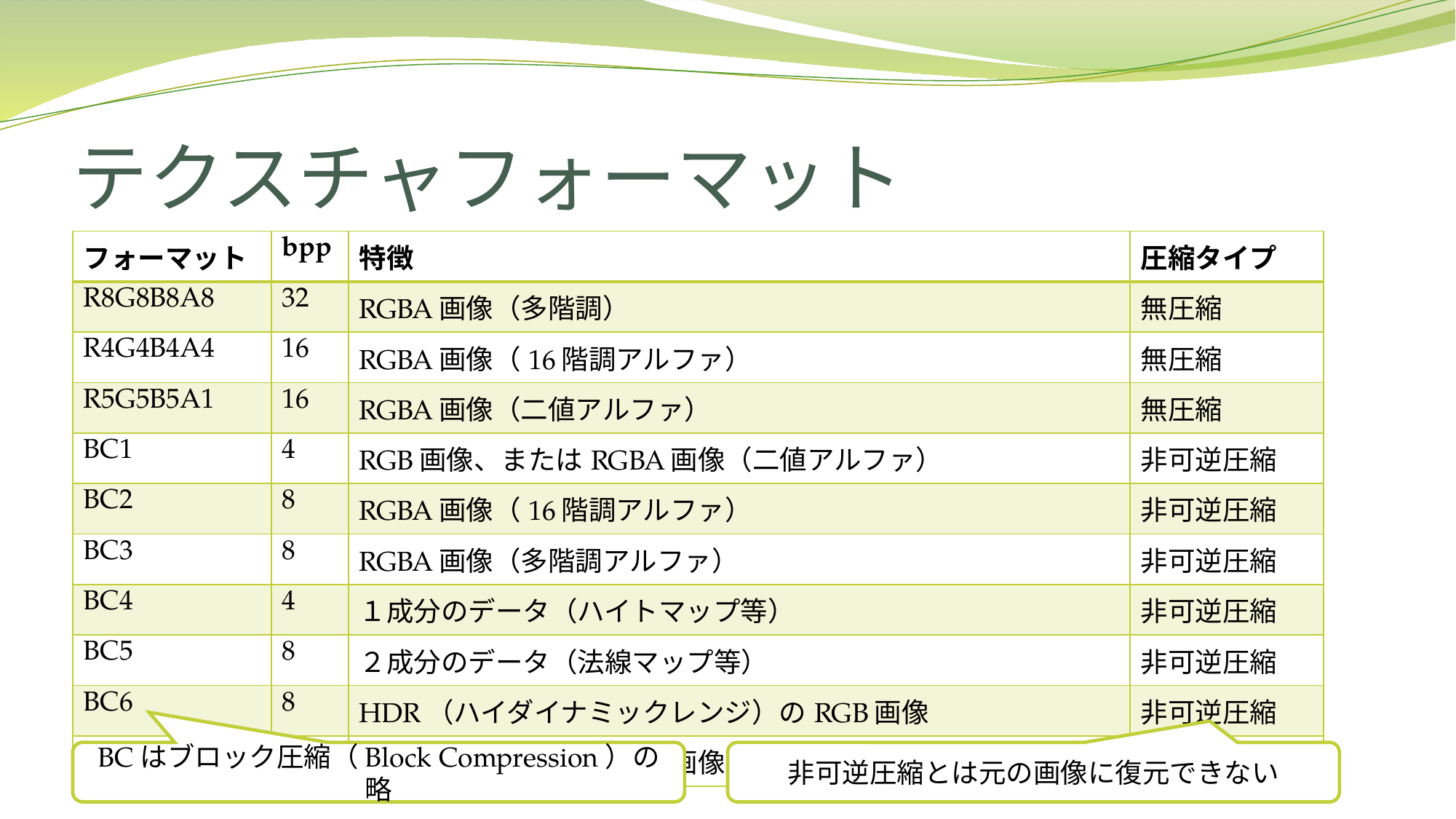

# テクスチャフォーマット
| フォーマット | bpp | 特徴 | 圧縮タイプ |
| --- | --- | --- | --- |
| R8G8B8A8 | 32 | RGBA画像（多階調） | 無圧縮 |
| R4G4B4A4 | 16 | RGBA画像（16階調アルファ） | 無圧縮 |
| R5G5B5A1 | 16 | RGBA画像（二値アルファ） | 無圧縮 |
| BC1 | 4 | RGB画像、またはRGBA画像（二値アルファ） | 非可逆圧縮 |
| BC2 | 8 | RGBA画像（16階調アルファ） | 非可逆圧縮 |
| BC3 | 8 | RGBA画像（多階調アルファ） | 非可逆圧縮 |
| BC4 | 4 | １成分のデータ（ハイトマップ等） | 非可逆圧縮 |
| BC5 | 8 | ２成分のデータ（法線マップ等） | 非可逆圧縮 |
| BC6 | 8 | HDR（ハイダイナミックレンジ）のRGB画像 | 非可逆圧縮 |
| BC7 | 8 | RGB画像、またはRGBA画像（多階調アルファ） | 非可逆圧縮 |
BCはブロック圧縮（Block Compression）の略
非可逆圧縮とは元の画像に復元できない